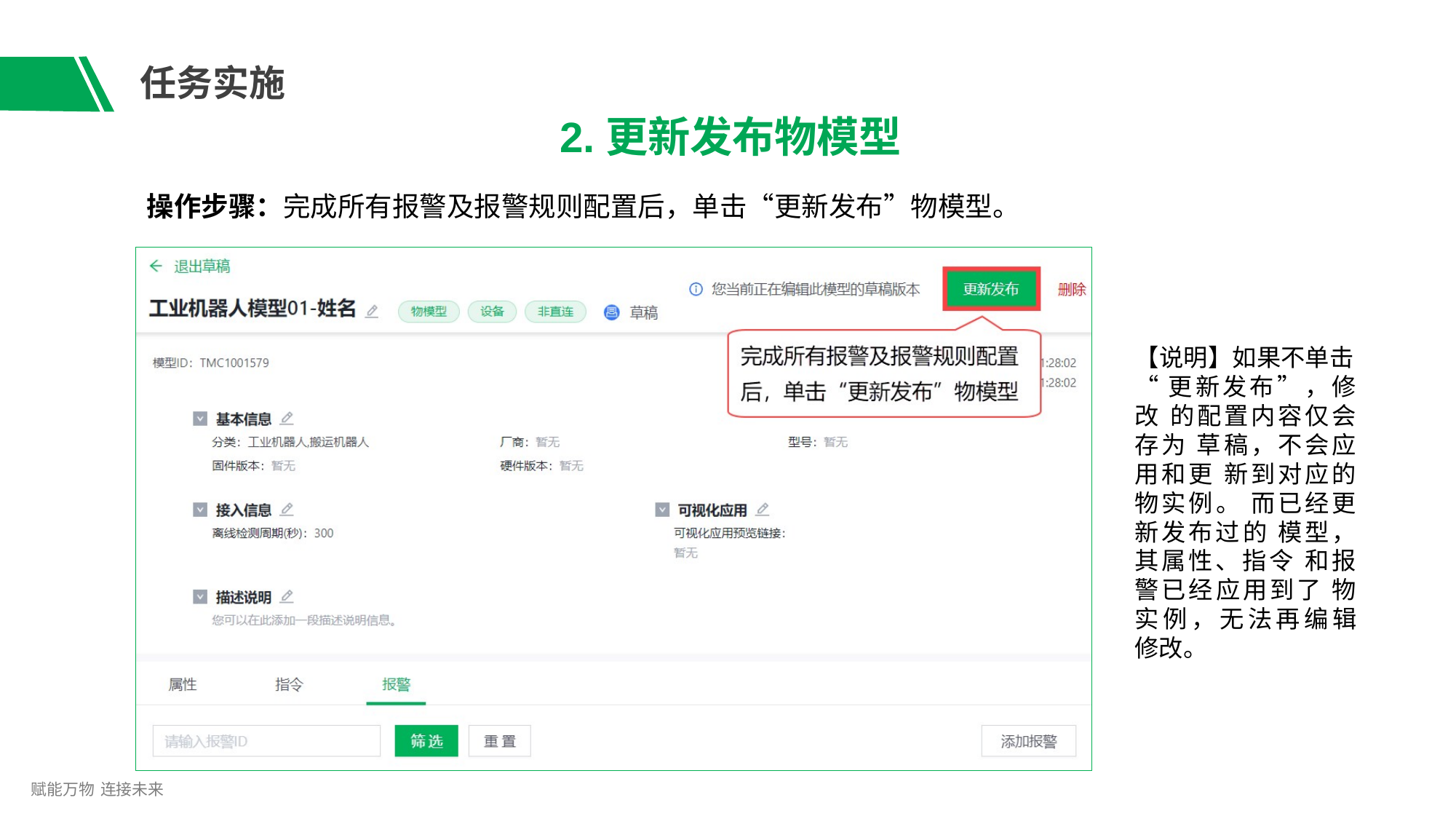

# 任务实施
2.更新发布物模型
操作步骤：完成所有报警及报警规则配置后，单击“更新发布”物模型。

【说明】如果不单击
“更新发布”，修改 的配置内容仅会存为 草稿，不会应用和更 新到对应的物实例。 而已经更新发布过的 模型，其属性、指令 和报警已经应用到了 物实例，无法再编辑 修改。
赋能万物 连接未来